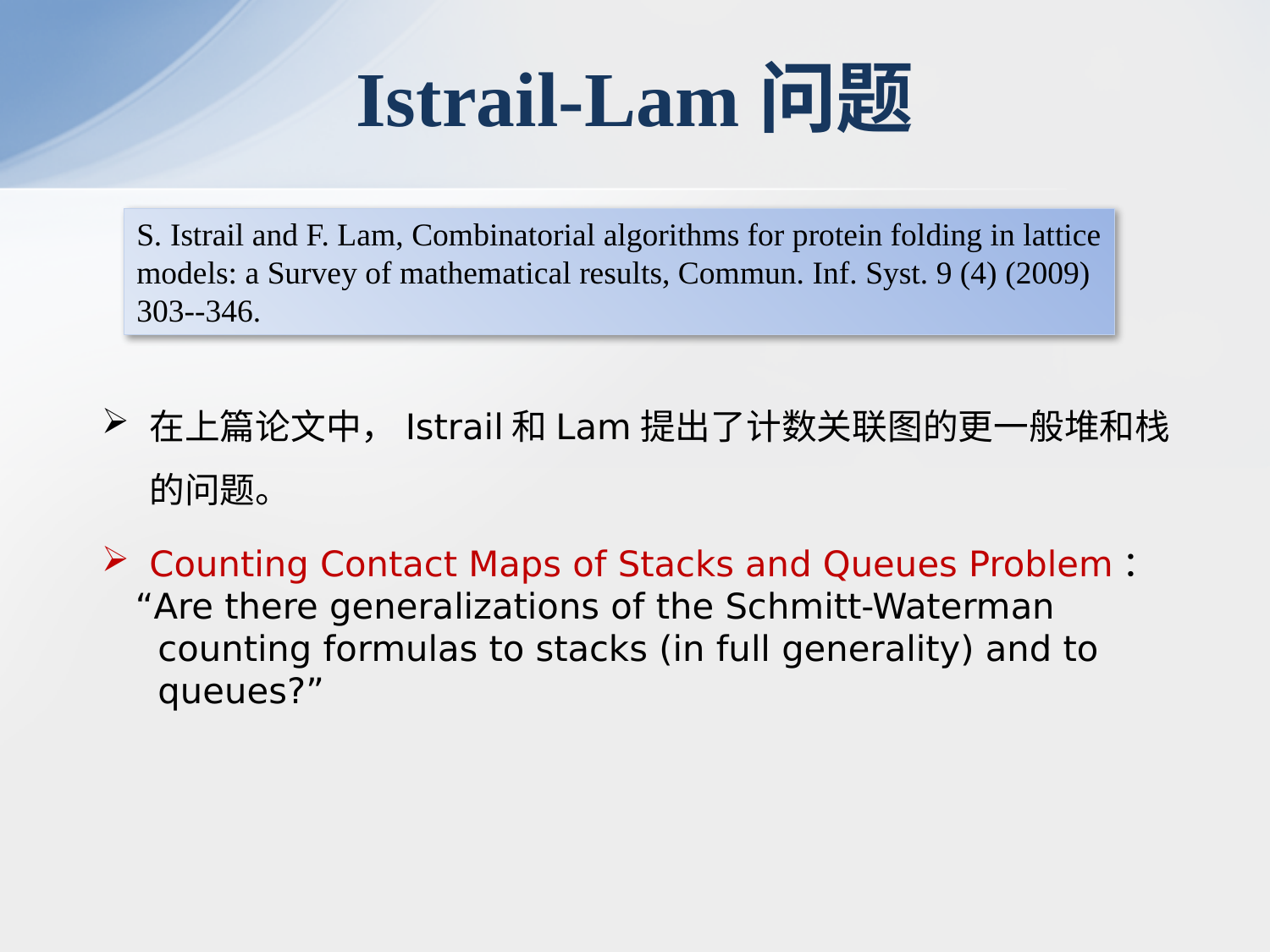

Istrail-Lam问题
S. Istrail and F. Lam, Combinatorial algorithms for protein folding in lattice
models: a Survey of mathematical results, Commun. Inf. Syst. 9 (4) (2009)
303--346.
在上篇论文中，Istrail和Lam提出了计数关联图的更一般堆和栈的问题。
Counting Contact Maps of Stacks and Queues Problem：
   “Are there generalizations of the Schmitt-Waterman
     counting formulas to stacks (in full generality) and to
     queues?”